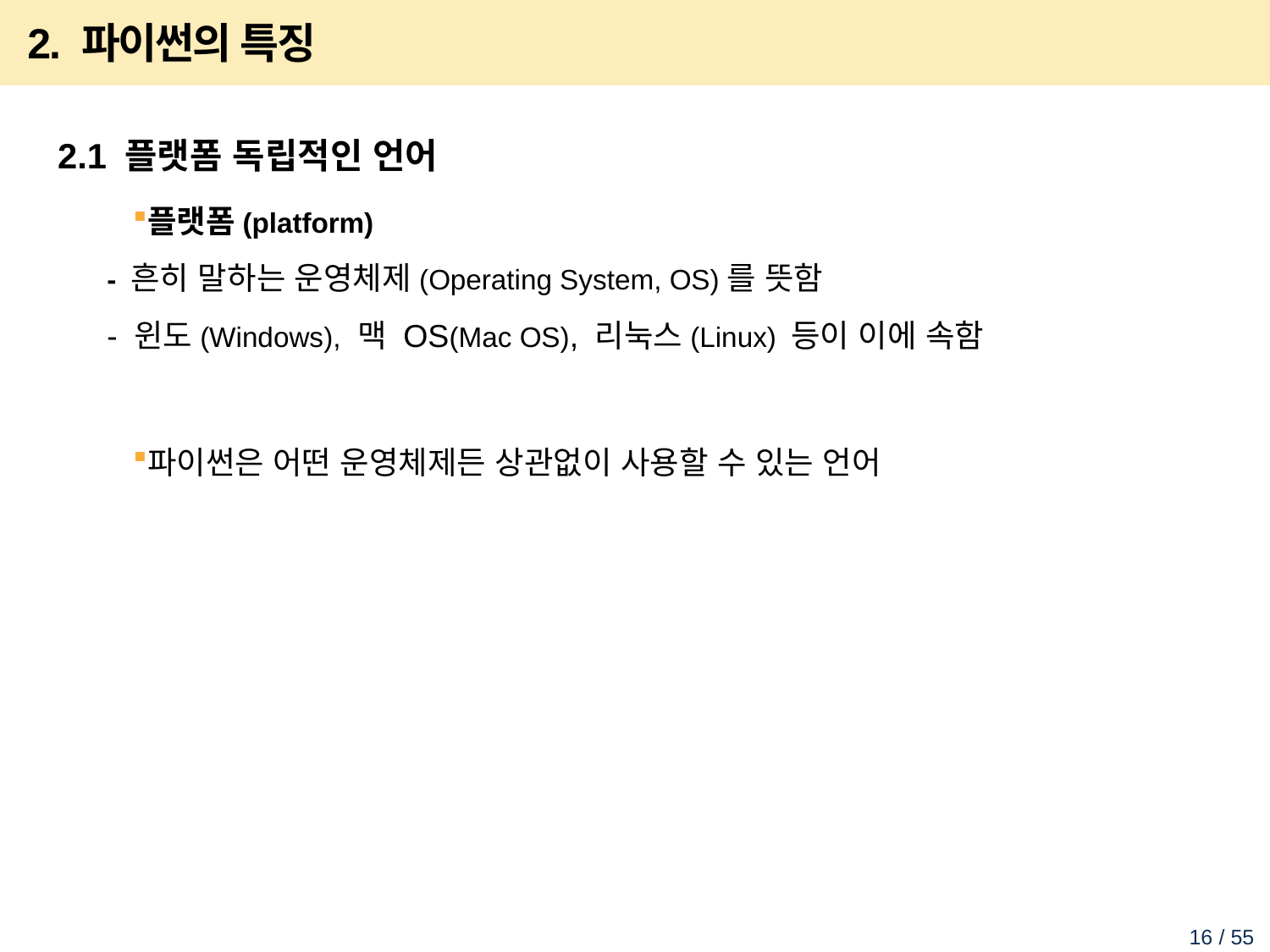

# 2. 파이썬의 특징
2.1 플랫폼 독립적인 언어
플랫폼(platform)
- 흔히 말하는 운영체제(Operating System, OS)를 뜻함
- 윈도(Windows), 맥 OS(Mac OS), 리눅스(Linux) 등이 이에 속함

파이썬은 어떤 운영체제든 상관없이 사용할 수 있는 언어